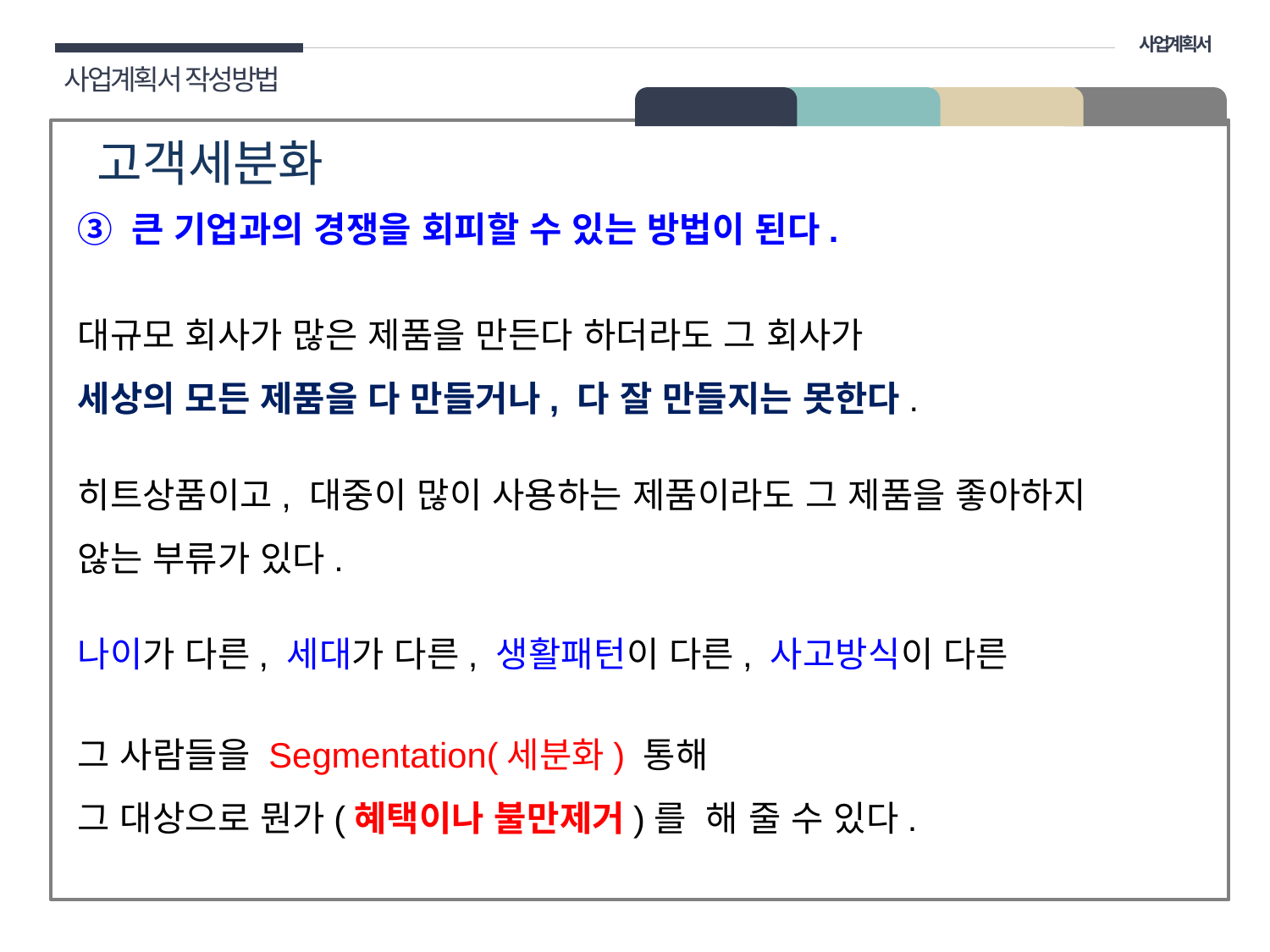

사업계획서
사업계획서 작성방법
01 개요

고객세분화
③ 큰 기업과의 경쟁을 회피할 수 있는 방법이 된다.

대규모 회사가 많은 제품을 만든다 하더라도 그 회사가
세상의 모든 제품을 다 만들거나, 다 잘 만들지는 못한다.

히트상품이고, 대중이 많이 사용하는 제품이라도 그 제품을 좋아하지
않는 부류가 있다.

나이가 다른, 세대가 다른, 생활패턴이 다른, 사고방식이 다른

그 사람들을 Segmentation(세분화) 통해
그 대상으로 뭔가(혜택이나 불만제거)를  해 줄 수 있다.